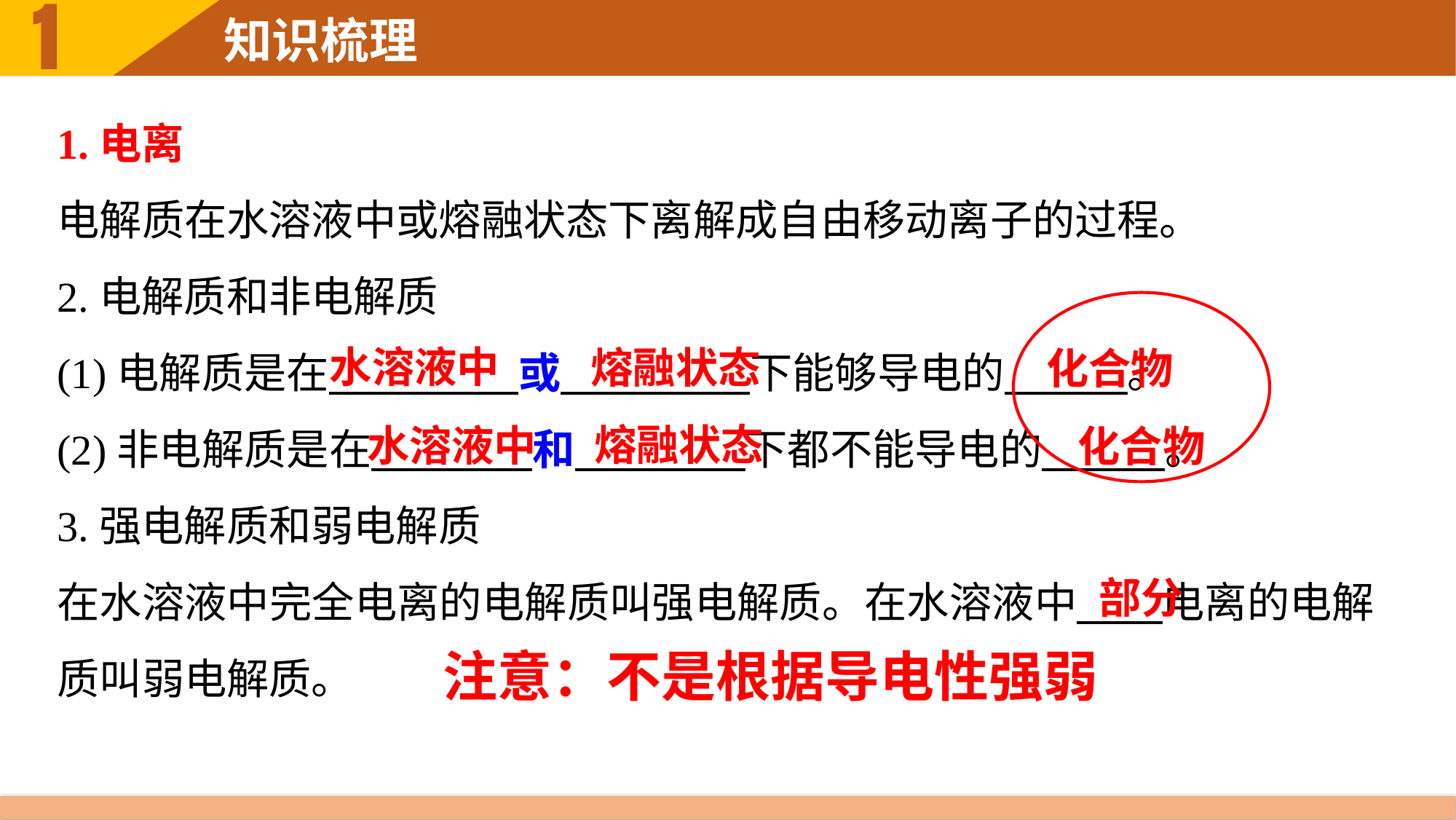

1.电离
电解质在水溶液中或熔融状态下离解成自由移动离子的过程。
2.电解质和非电解质
(1)电解质是在                    或                    下能够导电的             。
(2)非电解质是在                 和                  下都不能导电的             。
3.强电解质和弱电解质
在水溶液中完全电离的电解质叫强电解质。在水溶液中         电离的电解质叫弱电解质。

水溶液中
熔融状态
化合物
熔融状态
水溶液中
化合物
部分
注意：不是根据导电性强弱